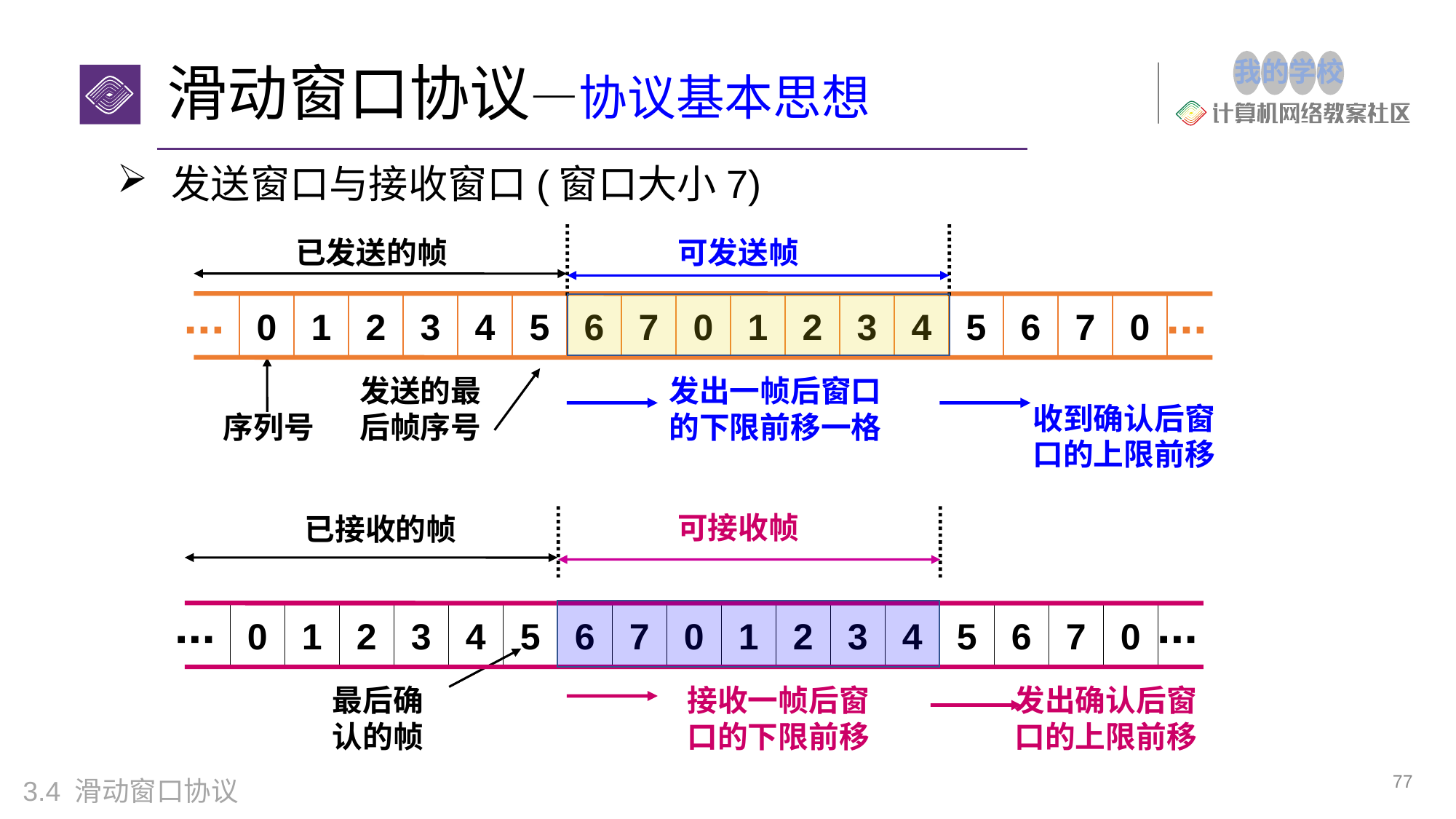

# 滑动窗口协议—协议基本思想
发送窗口与接收窗口(窗口大小7)

可发送帧

已发送的帧

0
1
2
3
4
5
6
7
0
1
2
3
4
5
6
7
0

发送的最后帧序号
发出一帧后窗口的下限前移一格

收到确认后窗口的上限前移
序列号

可接收帧

已接收的帧

0
1
2
3
4
5
6
7
0
1
2
3
4
5
6
7
0

最后确认的帧
接收一帧后窗口的下限前移
发出确认后窗口的上限前移

77
3.4 滑动窗口协议